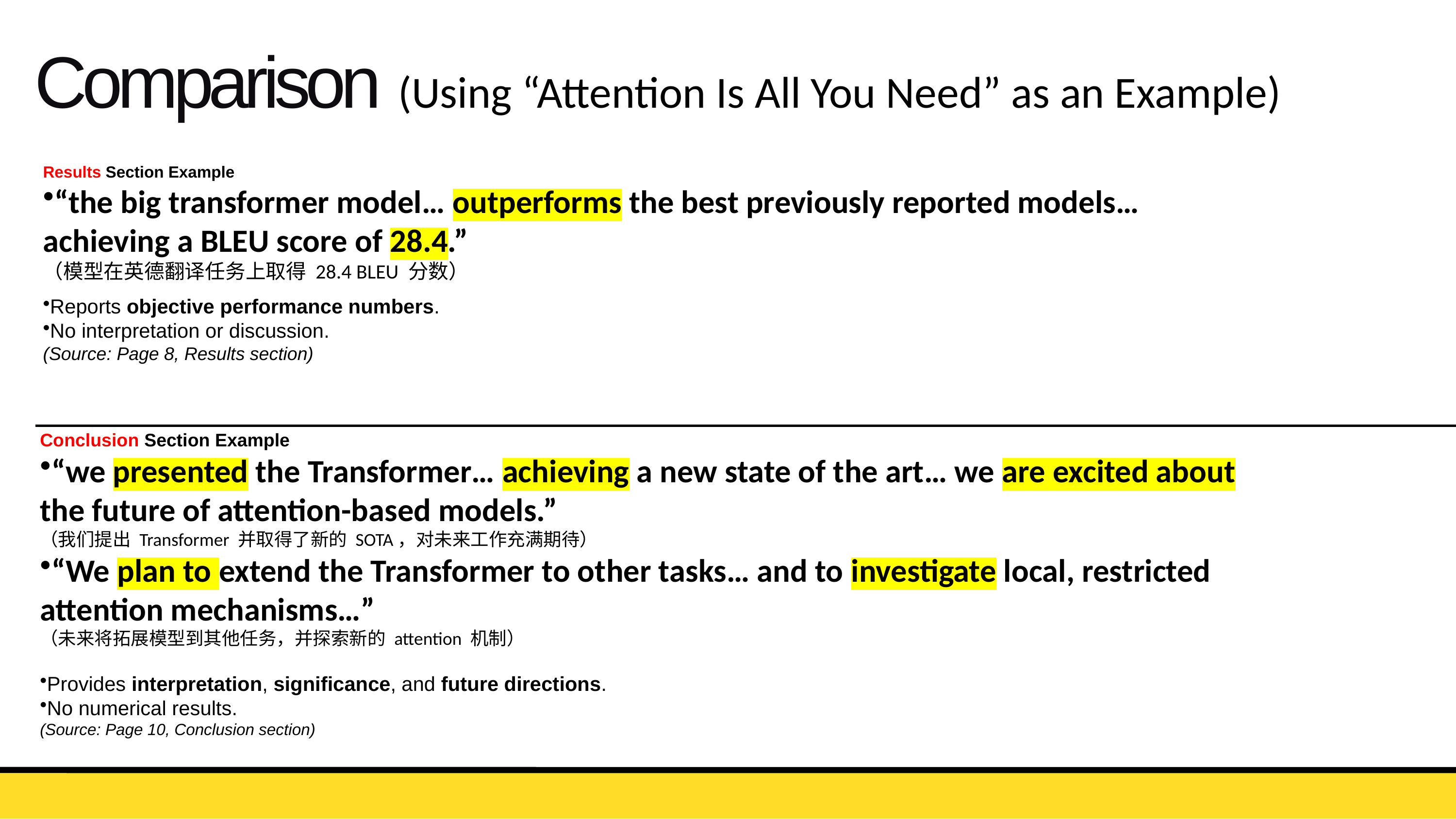

Comparison (Using “Attention Is All You Need” as an Example)
Results Section Example
“the big transformer model… outperforms the best previously reported models… achieving a BLEU score of 28.4.”
（模型在英德翻译任务上取得 28.4 BLEU 分数）

Reports objective performance numbers.
No interpretation or discussion.
(Source: Page 8, Results section)

Conclusion Section Example
“we presented the Transformer… achieving a new state of the art… we are excited about the future of attention-based models.”
（我们提出 Transformer 并取得了新的 SOTA，对未来工作充满期待）
“We plan to extend the Transformer to other tasks… and to investigate local, restricted attention mechanisms…”
（未来将拓展模型到其他任务，并探索新的 attention 机制）

Provides interpretation, significance, and future directions.
No numerical results.
(Source: Page 10, Conclusion section)